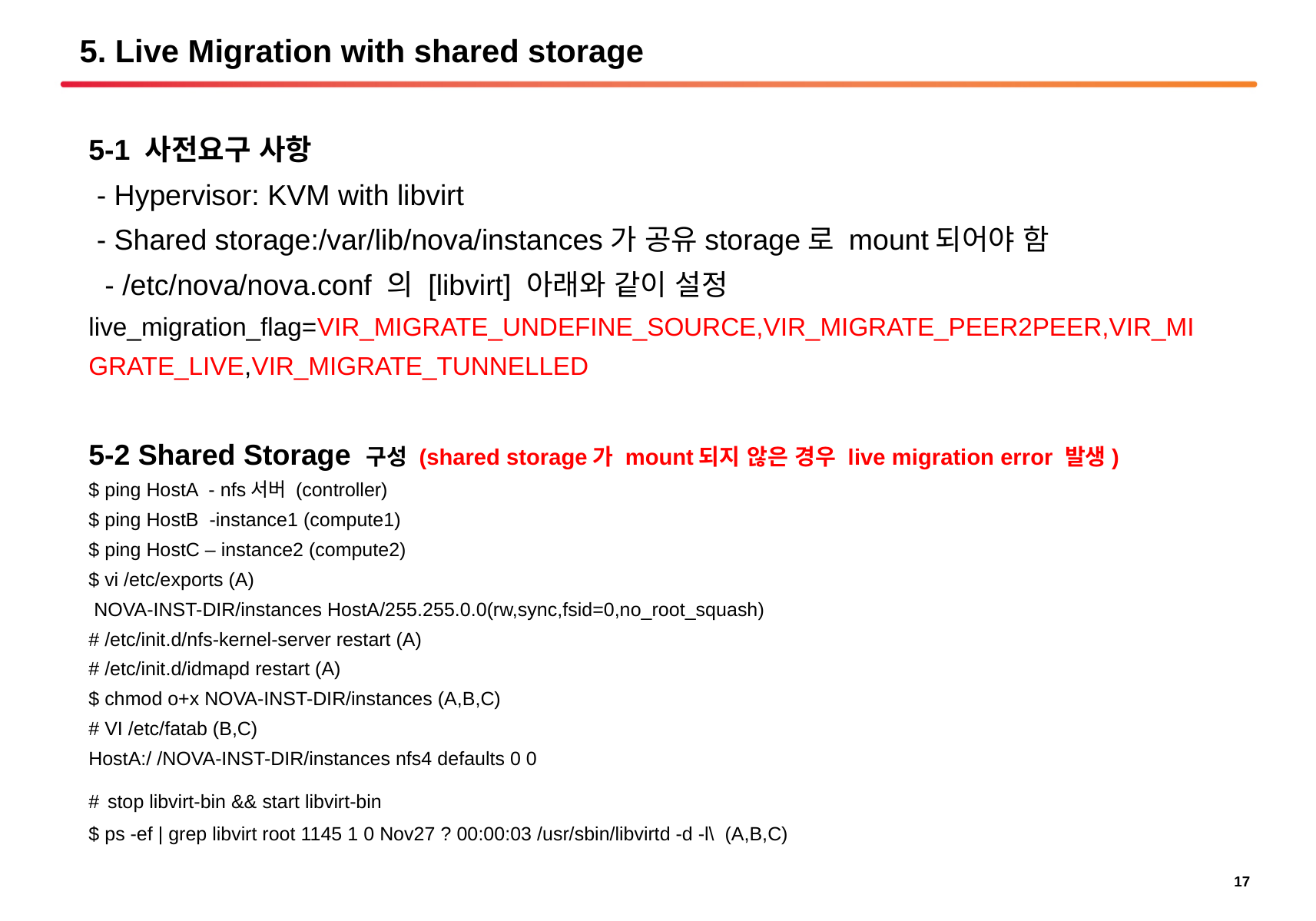

# 5. Live Migration with shared storage
5-1 사전요구 사항
 - Hypervisor: KVM with libvirt
 - Shared storage:/var/lib/nova/instances가 공유storage로 mount되어야 함
  - /etc/nova/nova.conf 의 [libvirt] 아래와 같이 설정
live_migration_flag=VIR_MIGRATE_UNDEFINE_SOURCE,VIR_MIGRATE_PEER2PEER,VIR_MIGRATE_LIVE,VIR_MIGRATE_TUNNELLED

5-2 Shared Storage 구성 (shared storage가 mount되지 않은 경우 live migration error 발생)
$ ping HostA  - nfs서버 (controller)
$ ping HostB  -instance1 (compute1)
$ ping HostC – instance2 (compute2)
$ vi /etc/exports (A)
 NOVA-INST-DIR/instances HostA/255.255.0.0(rw,sync,fsid=0,no_root_squash)
# /etc/init.d/nfs-kernel-server restart (A)
# /etc/init.d/idmapd restart (A)
$ chmod o+x NOVA-INST-DIR/instances (A,B,C)
# VI /etc/fatab (B,C)
HostA:/ /NOVA-INST-DIR/instances nfs4 defaults 0 0
# stop libvirt-bin && start libvirt-bin
$ ps -ef | grep libvirt root 1145 1 0 Nov27 ? 00:00:03 /usr/sbin/libvirtd -d -l\  (A,B,C)